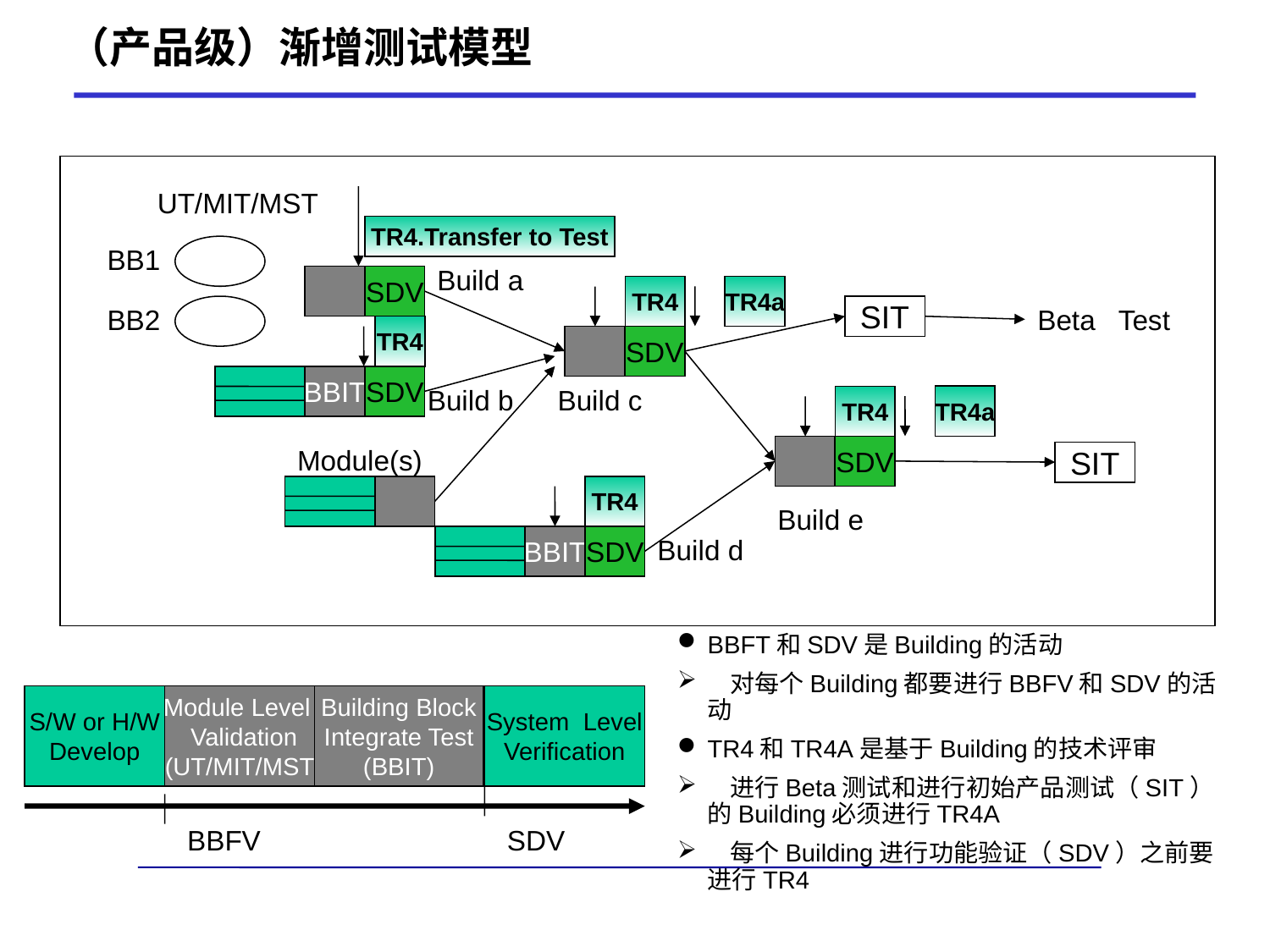

（产品级）渐增测试模型

UT/MIT/MST

TR4.Transfer to Test
BB1

Build a

SDV
TR4a
TR4

BB2

SIT
Beta   Test
TR4

SDV

BBIT
SDV
Build b
Build c
TR4a

TR4

Module(s)

SDV
SIT

TR4

Build e

BBIT
SDV
Build d

BBFT和SDV是Building的活动
   对每个Building都要进行BBFV和SDV的活动
TR4和TR4A是基于Building的技术评审
   进行Beta测试和进行初始产品测试（SIT）的Building必须进行TR4A
   每个Building进行功能验证（SDV）之前要进行TR4
S/W or H/W
Develop
Module Level
Validation
(UT/MIT/MST)
Building Block
Integrate Test
(BBIT)
System  Level
Verification

BBFV
SDV